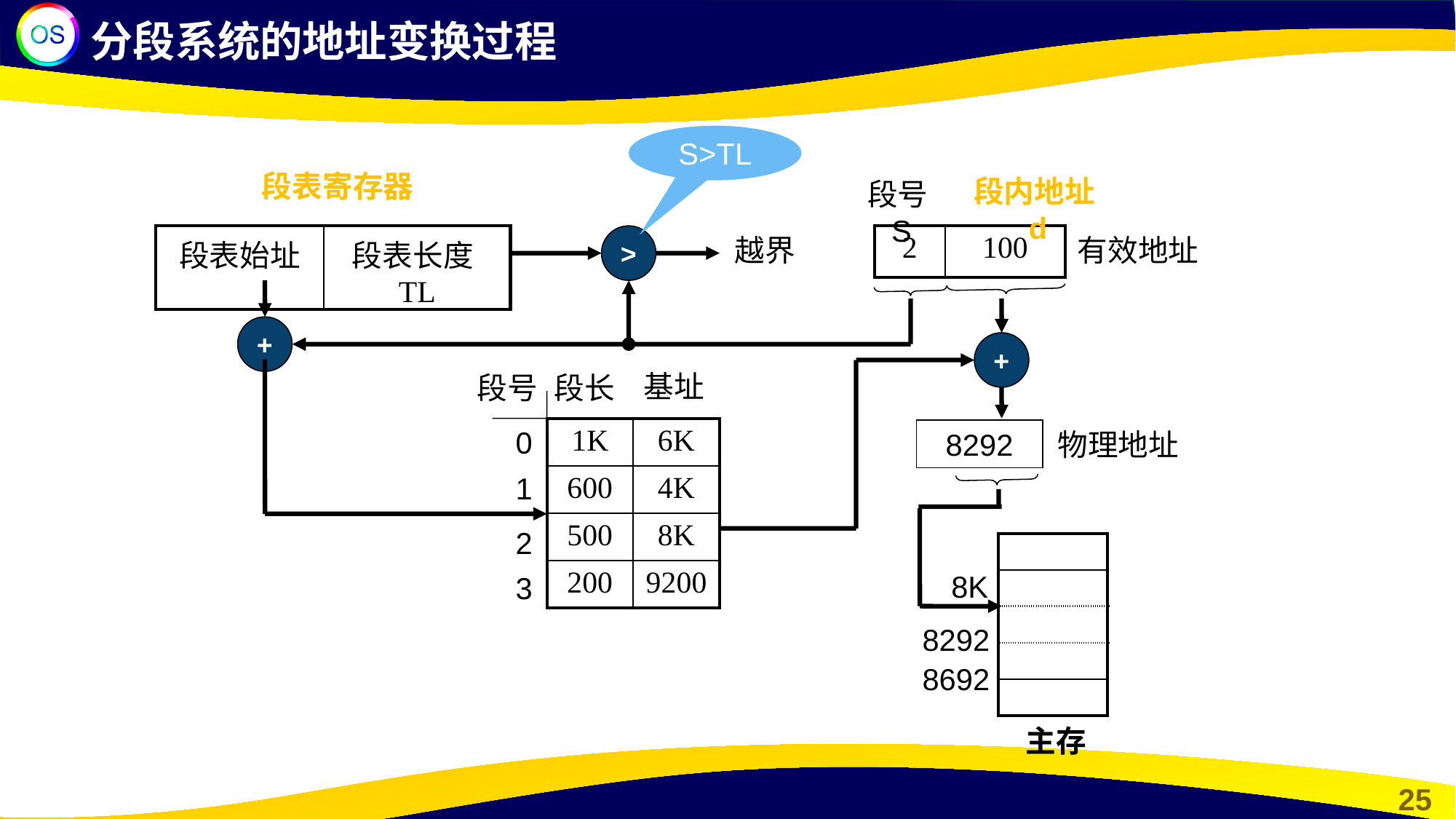

分段系统的地址变换过程
S>TL
段表寄存器
段内地址d
段号S
| 段表始址 | 段表长度TL |
| --- | --- |
>
越界
| 2 | 100 |
| --- | --- |
有效地址

+
+

基址
段号
段长

0
| 1K | 6K |
| --- | --- |
| 600 | 4K |
| 500 | 8K |
| 200 | 9200 |
8292
物理地址

1

2

|  |
| --- |
|  |
|  |
|  |
|  |
8K
3

8292
8692
主存